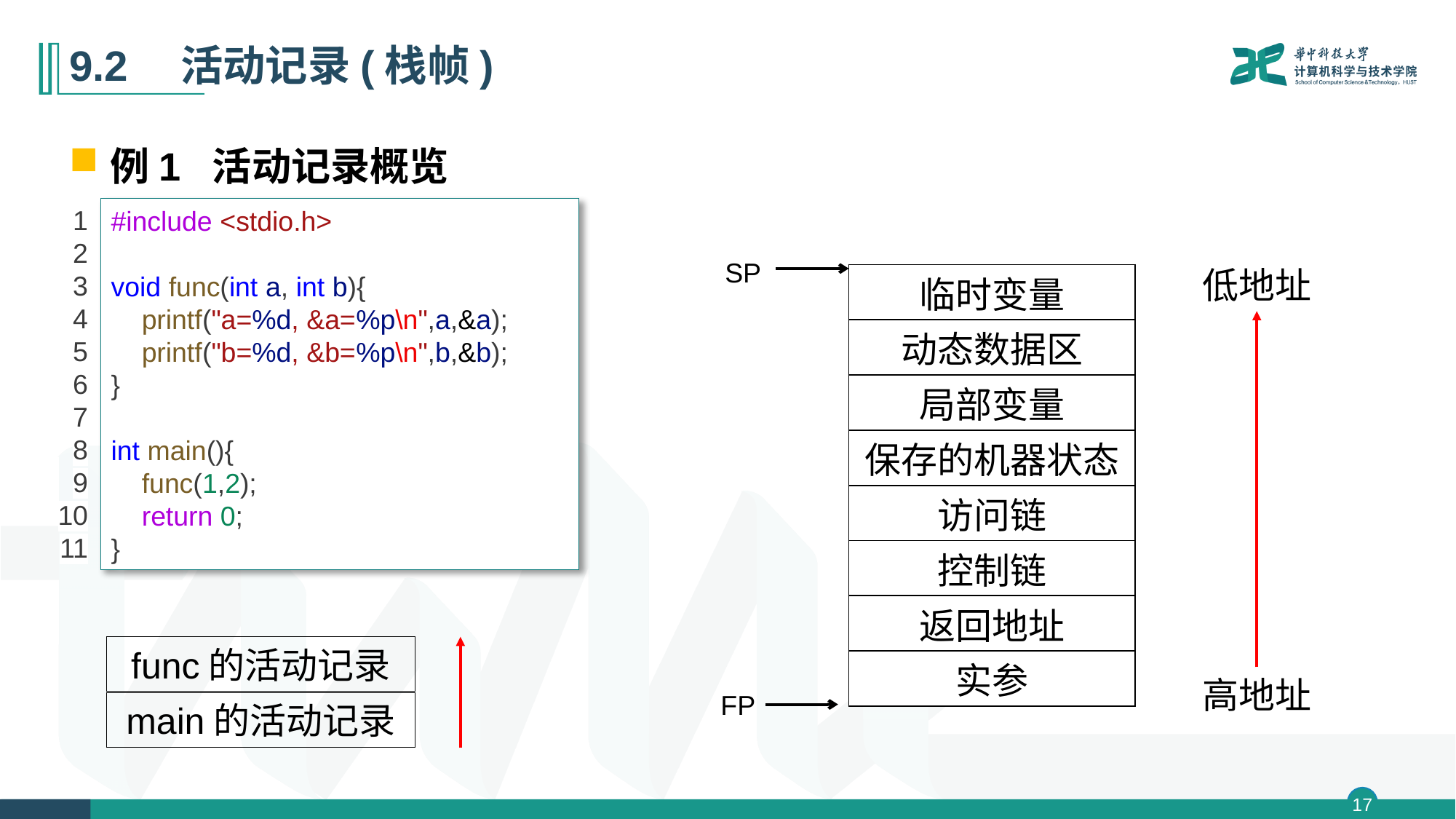

# 9.2　活动记录(栈帧)
例1  活动记录概览
1
2
3
4
5
6
7
8
9
10
11
#include <stdio.h>
void func(int a, int b){
    printf("a=%d, &a=%p\n",a,&a);
    printf("b=%d, &b=%p\n",b,&b);
}
int main(){
    func(1,2);
    return 0;
}
SP
低地址
| 临时变量 |
| --- |
| 动态数据区 |
| 局部变量 |
| 保存的机器状态 |
| 访问链 |
| 控制链 |
| 返回地址 |
| 实参 |
func的活动记录
高地址
FP
main的活动记录